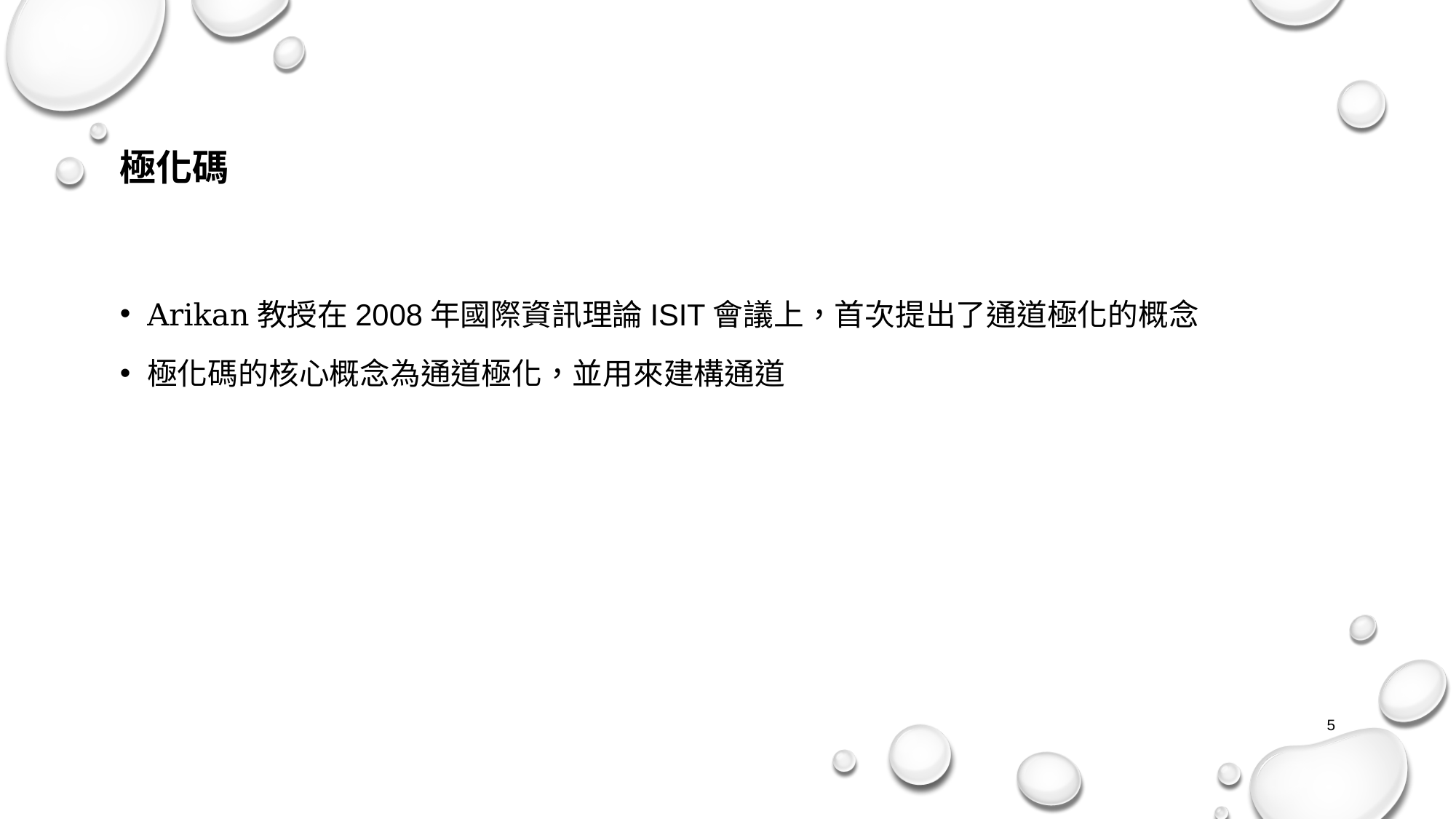

# 極化碼
Arikan教授在2008年國際資訊理論ISIT會議上，首次提出了通道極化的概念
極化碼的核心概念為通道極化，並用來建構通道

5